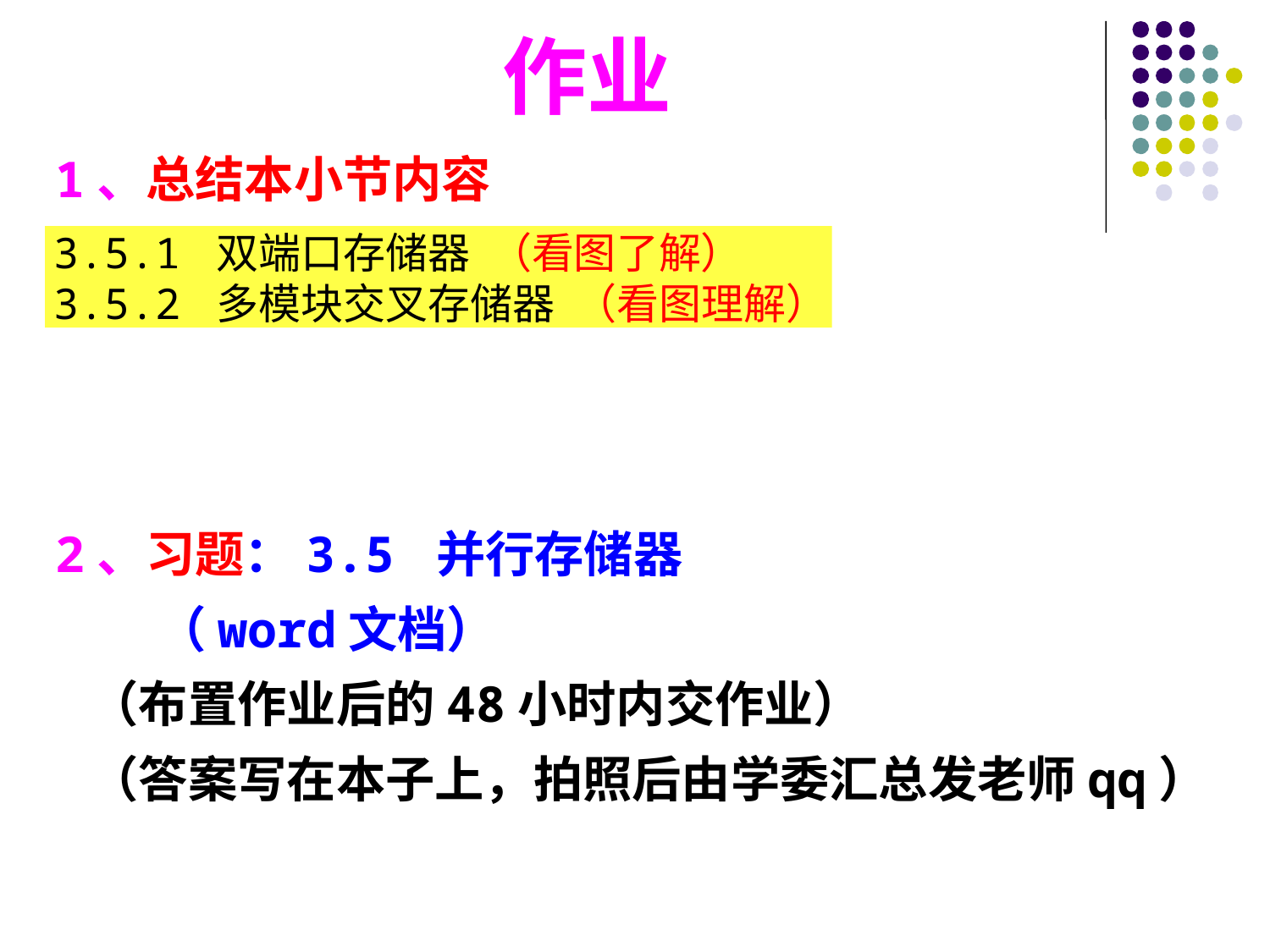

# 作业
1、总结本小节内容

2、习题：3.5 并行存储器
        （word文档）
  （布置作业后的48小时内交作业）
  （答案写在本子上，拍照后由学委汇总发老师qq）
3.5.1 双端口存储器  （看图了解）
3.5.2 多模块交叉存储器  （看图理解）